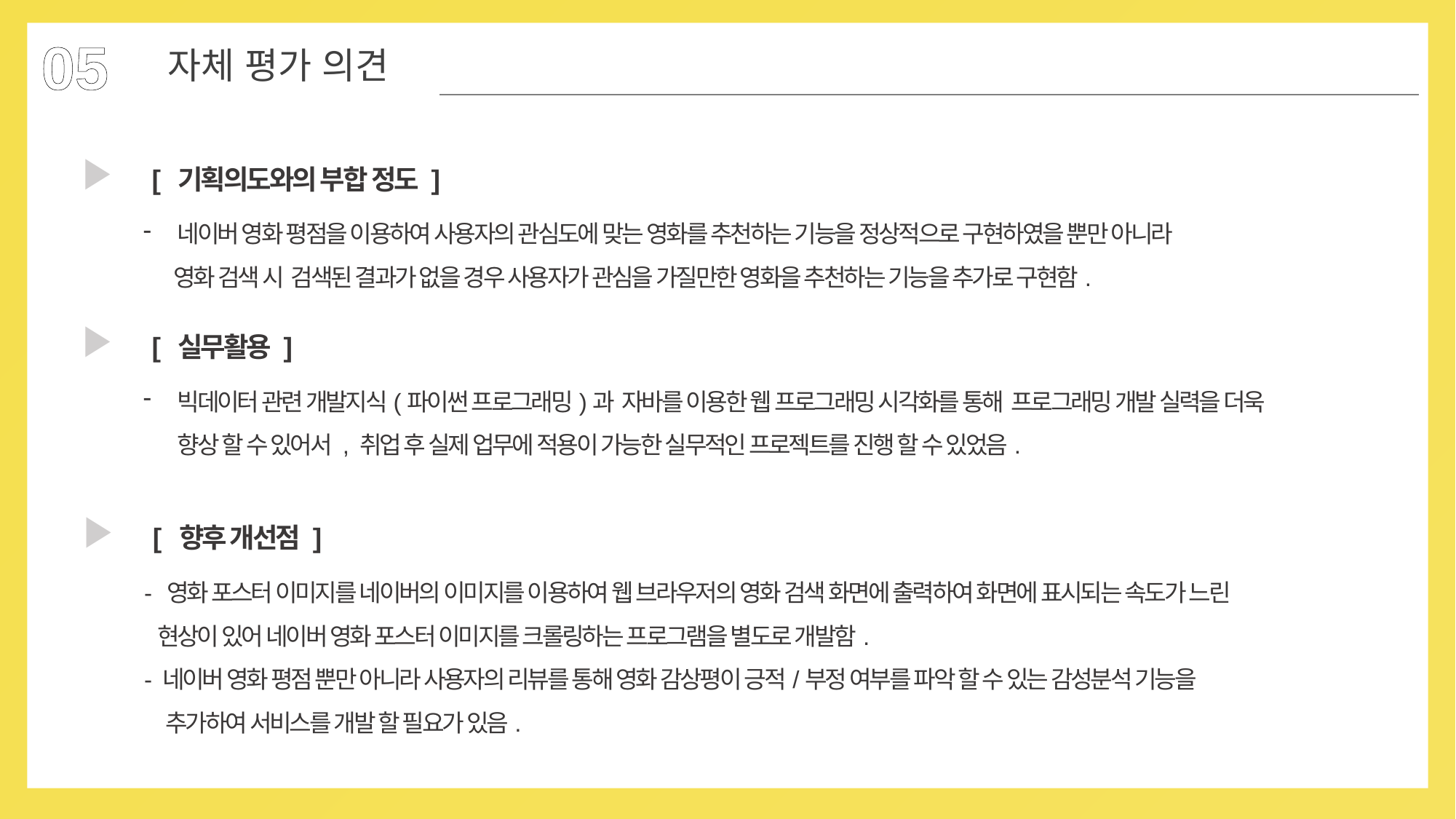

05
자체 평가 의견
▶
[  기획의도와의 부합 정도 ]
네이버 영화 평점을 이용하여 사용자의 관심도에 맞는 영화를 추천하는 기능을 정상적으로 구현하였을 뿐만 아니라
     영화 검색 시  검색된 결과가 없을 경우 사용자가 관심을 가질만한 영화을 추천하는 기능을 추가로 구현함.
▶
[  실무활용 ]
빅데이터 관련 개발지식(파이썬 프로그래밍)과  자바를 이용한 웹 프로그래밍 시각화를 통해  프로그래밍 개발 실력을 더욱
향상 할 수 있어서 , 취업 후 실제 업무에 적용이 가능한 실무적인 프로젝트를 진행 할 수 있었음.
▶
[  향후 개선점 ]
-  영화 포스터 이미지를 네이버의 이미지를 이용하여 웹 브라우저의 영화 검색 화면에 출력하여 화면에 표시되는 속도가 느린
   현상이 있어 네이버 영화 포스터 이미지를 크롤링하는 프로그램을 별도로 개발함.
- 네이버 영화 평점 뿐만 아니라 사용자의 리뷰를 통해 영화 감상평이 긍적/부정 여부를 파악 할 수 있는 감성분석 기능을
   추가하여 서비스를 개발 할 필요가 있음.